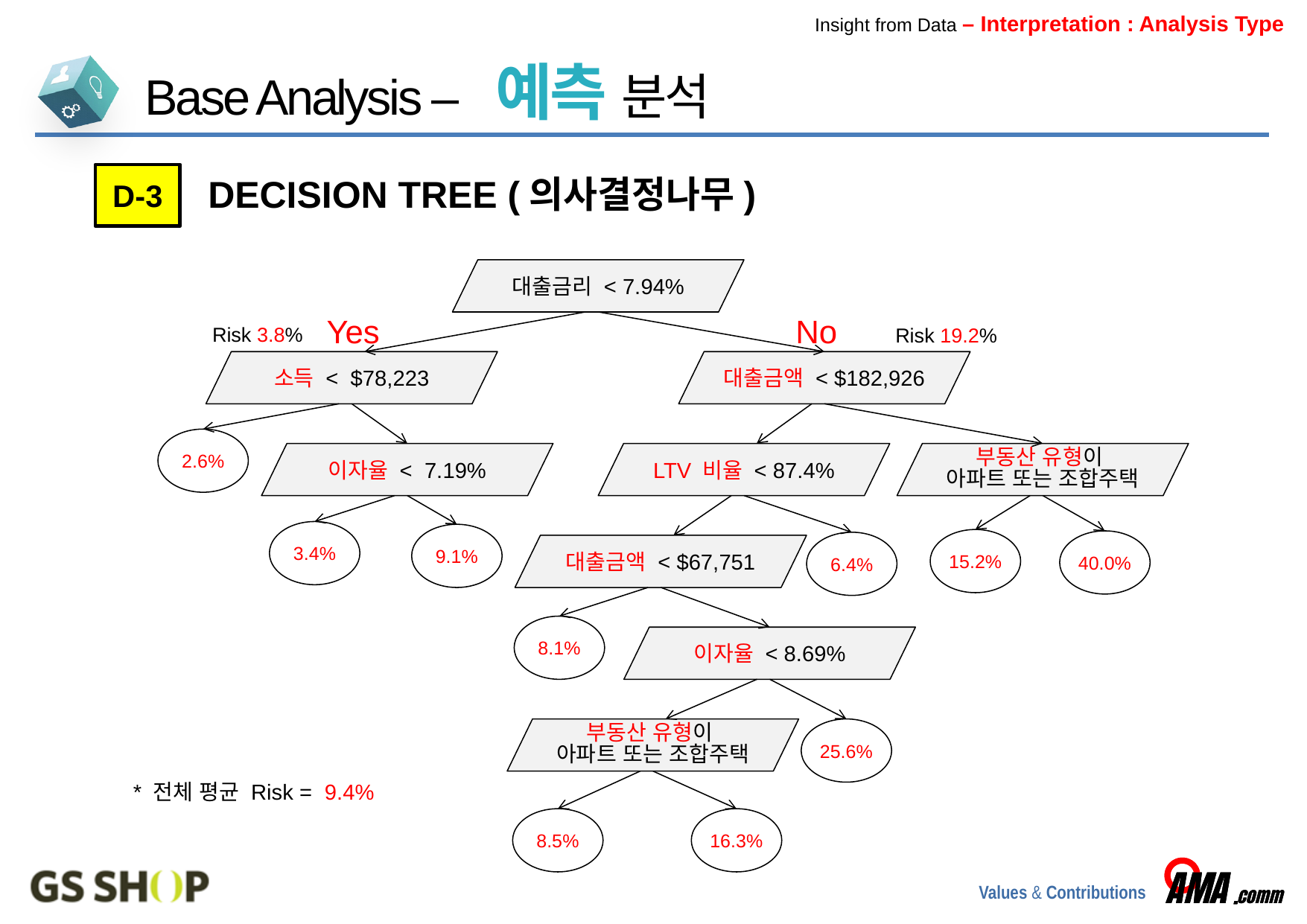

Insight from Data – Interpretation : Analysis Type
Base Analysis –  예측 분석
D-3
 DECISION TREE (의사결정나무)
대출금리 < 7.94%
Yes
No
Risk 3.8%
Risk 19.2%
소득 <  $78,223
대출금액 < $182,926
2.6%
이자율 <  7.19%
LTV 비율 < 87.4%
부동산 유형이
아파트 또는 조합주택
3.4%
9.1%
15.2%
40.0%
6.4%
대출금액 < $67,751
8.1%
이자율 < 8.69%
부동산 유형이
아파트 또는 조합주택
25.6%
* 전체 평균 Risk =  9.4%
8.5%
16.3%